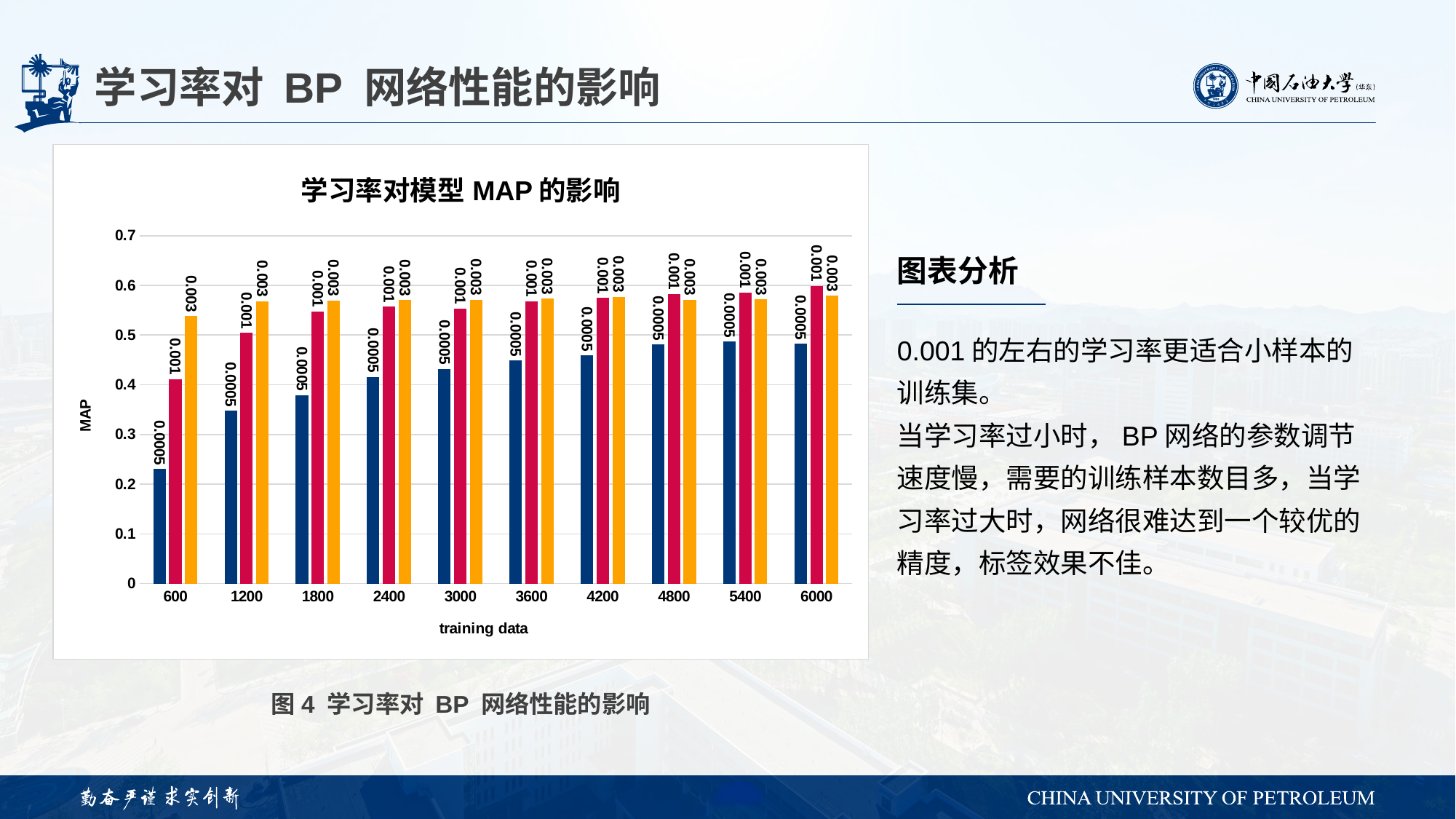

# 学习率对 BP 网络性能的影响

### Chart: 学习率对模型MAP的影响

| Category | 0.0005 | 0.001 | 0.003 |
|---|---|---|---|
| 600 | 0.230404268511893 | 0.411389675516333 | 0.537727325676476 |
| 1200 | 0.347970442492707 | 0.504193482739176 | 0.567873761841838 |
| 1800 | 0.379123227152925 | 0.547727951841329 | 0.569564706433573 |
| 2400 | 0.415986236701709 | 0.556790929326493 | 0.570243253186534 |
| 3000 | 0.432072129434071 | 0.553727266708783 | 0.570951368291941 |
| 3600 | 0.448607183719714 | 0.568143482989008 | 0.573286162275036 |
| 4200 | 0.459598228252409 | 0.574859603915229 | 0.57699304055704 |
| 4800 | 0.480822094737147 | 0.582660654464718 | 0.571199684648293 |
| 5400 | 0.487154964658499 | 0.586043816499223 | 0.57191839055372 |
| 6000 | 0.48301622542508 | 0.598816239214863 | 0.578724691026923 |
图表分析
0.001的左右的学习率更适合小样本的训练集。
当学习率过小时，BP网络的参数调节速度慢，需要的训练样本数目多，当学习率过大时，网络很难达到一个较优的精度，标签效果不佳。
图4 学习率对 BP 网络性能的影响